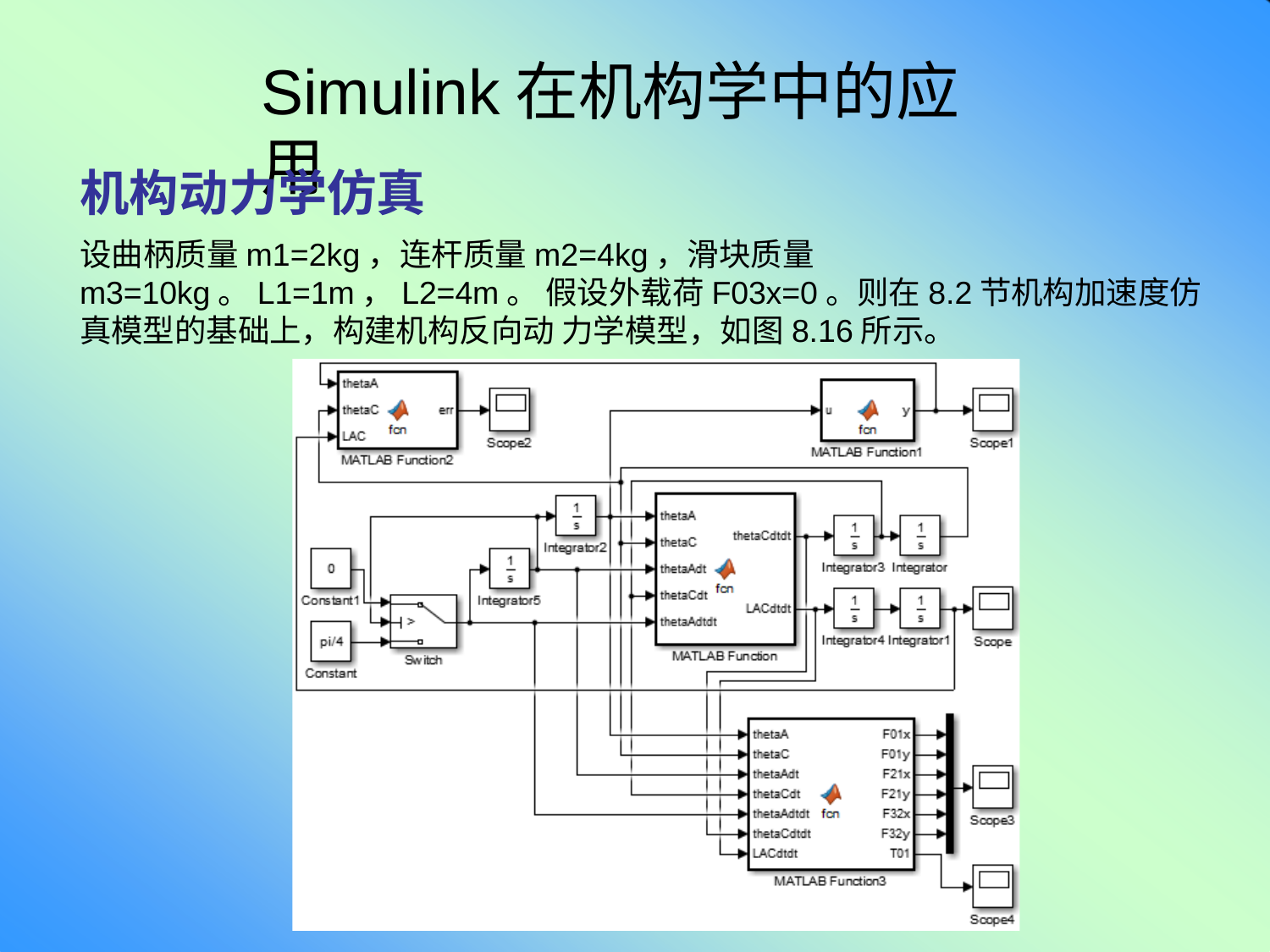

# Simulink在机构学中的应用
机构动力学仿真
设曲柄质量m1=2kg，连杆质量m2=4kg，滑块质量m3=10kg。L1=1m，L2=4m。 假设外载荷F03x=0。则在8.2节机构加速度仿真模型的基础上，构建机构反向动 力学模型，如图8.16所示。